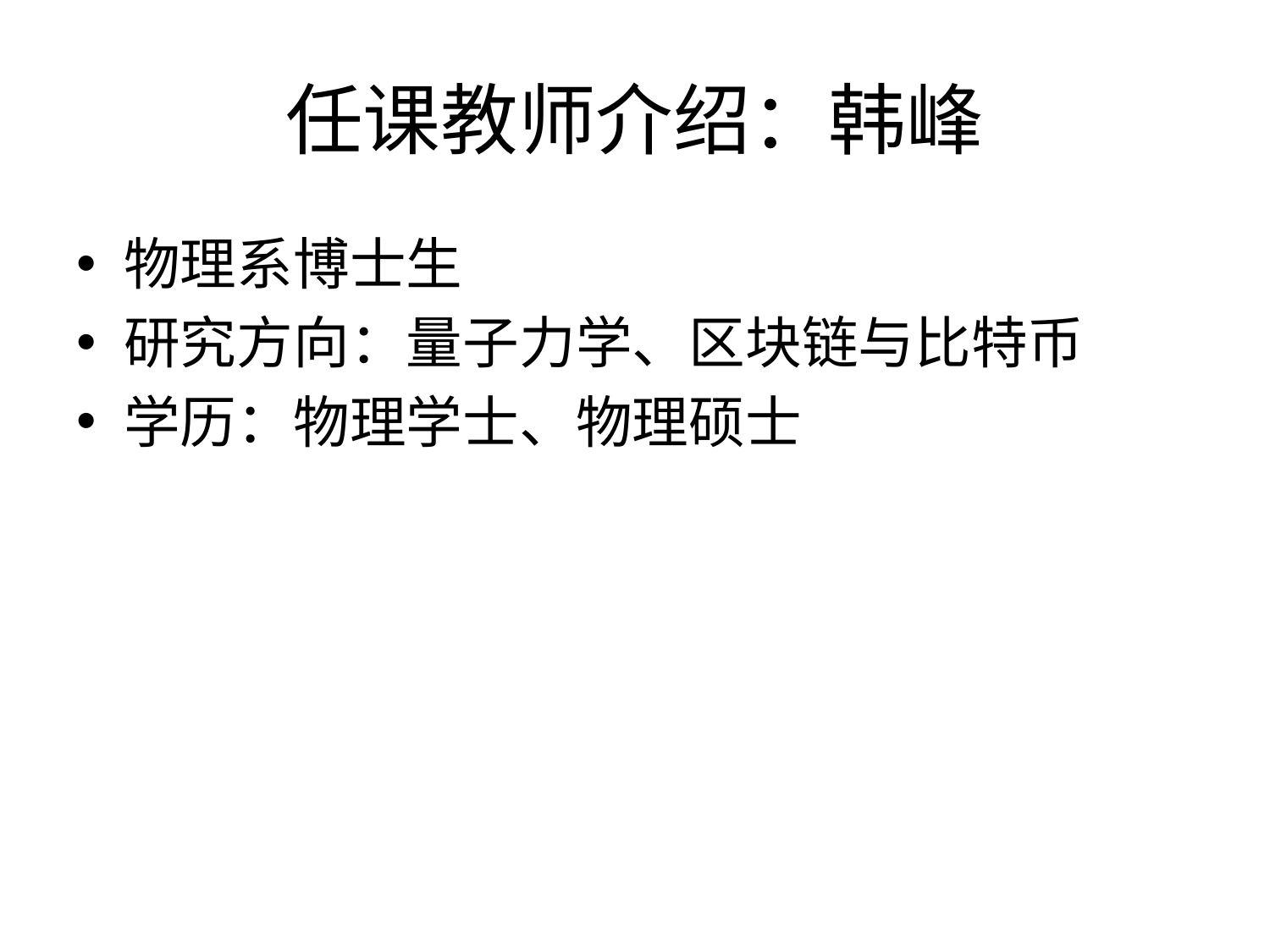

# 任课教师介绍：韩峰
物理系博士生
研究方向：量子力学、区块链与比特币
学历：物理学士、物理硕士